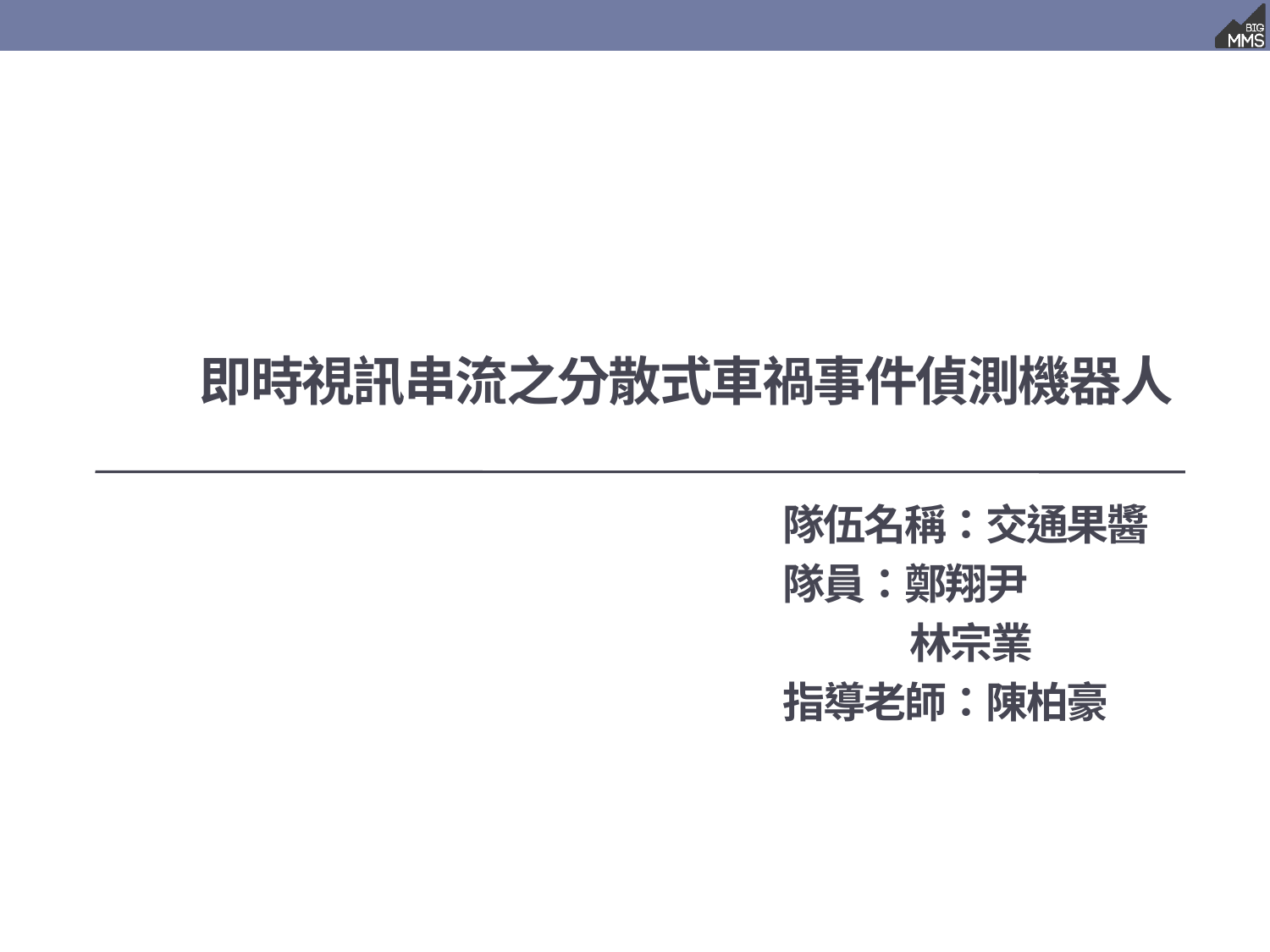

# 即時視訊串流之分散式車禍事件偵測機器人
隊伍名稱：交通果醬
隊員：鄭翔尹
	林宗業
指導老師：陳柏豪